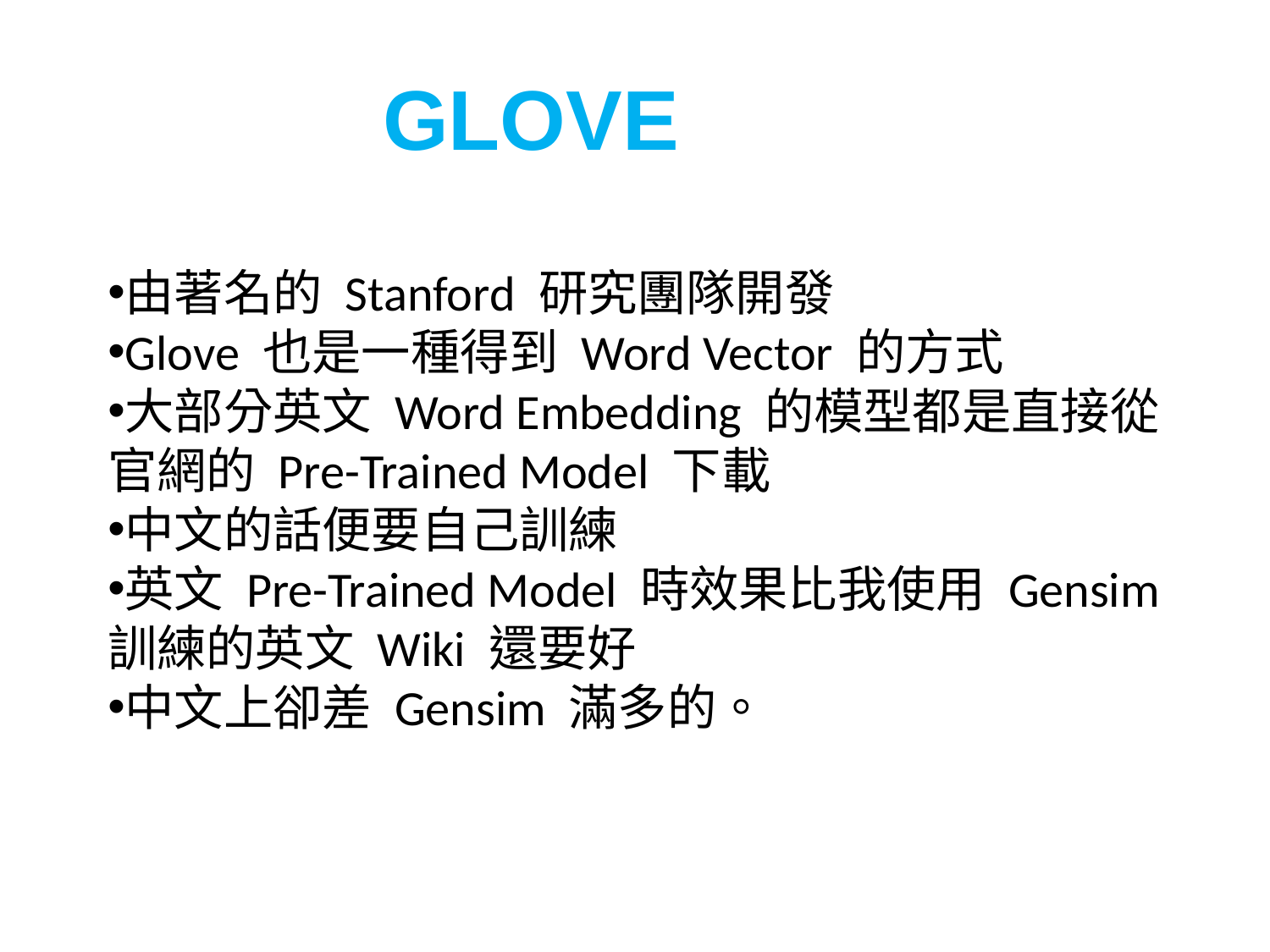

GLOVE
由著名的 Stanford 研究團隊開發
Glove 也是一種得到 Word Vector 的方式
大部分英文 Word Embedding 的模型都是直接從官網的 Pre-Trained Model 下載
中文的話便要自己訓練
英文 Pre-Trained Model 時效果比我使用 Gensim 訓練的英文 Wiki 還要好
中文上卻差 Gensim 滿多的。